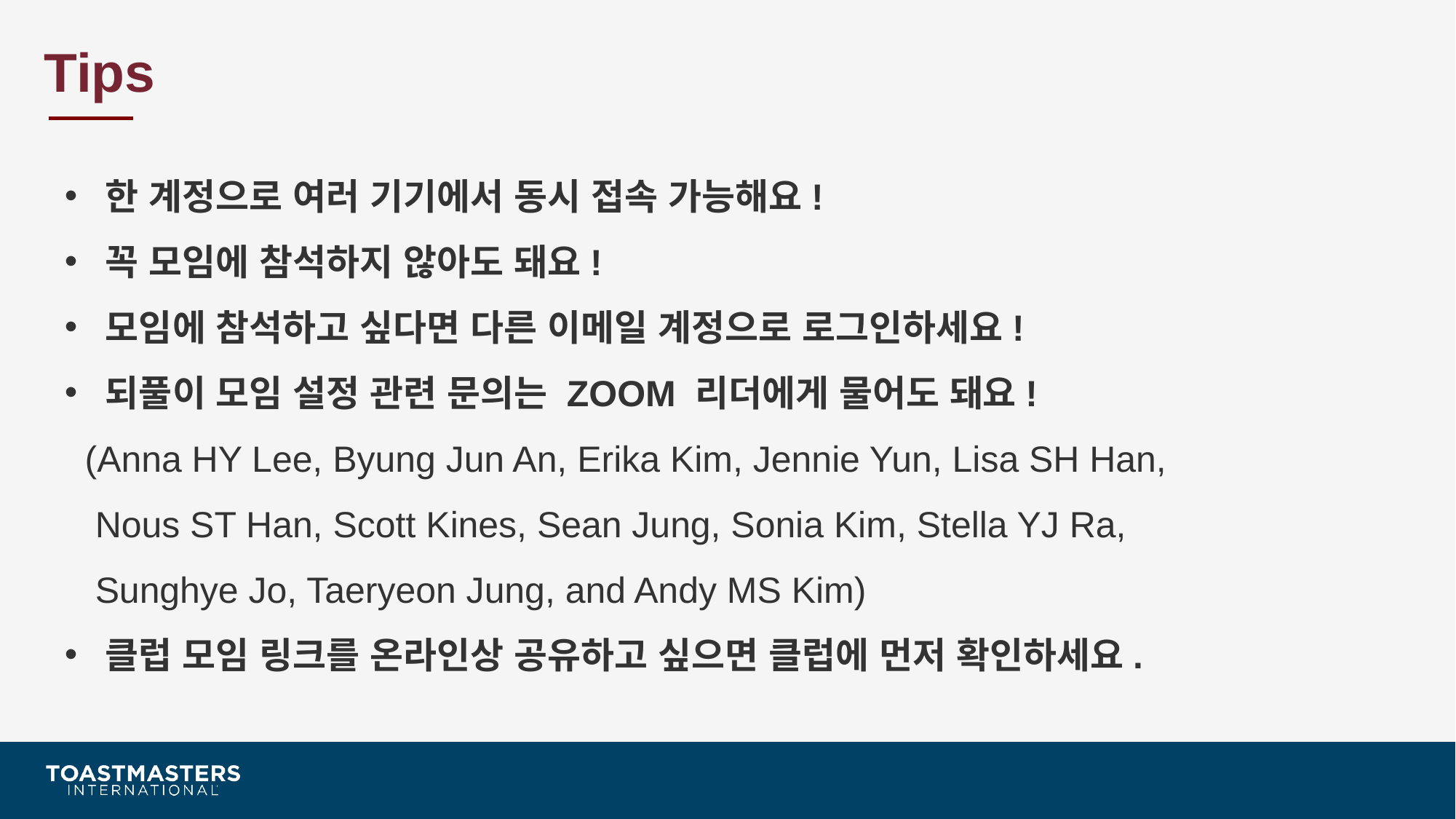

# Tips
한 계정으로 여러 기기에서 동시 접속 가능해요!
꼭 모임에 참석하지 않아도 돼요!
모임에 참석하고 싶다면 다른 이메일 계정으로 로그인하세요!
되풀이 모임 설정 관련 문의는 ZOOM 리더에게 물어도 돼요!
  (Anna HY Lee, Byung Jun An, Erika Kim, Jennie Yun, Lisa SH Han,
   Nous ST Han, Scott Kines, Sean Jung, Sonia Kim, Stella YJ Ra,
   Sunghye Jo, Taeryeon Jung, and Andy MS Kim)
클럽 모임 링크를 온라인상 공유하고 싶으면 클럽에 먼저 확인하세요.